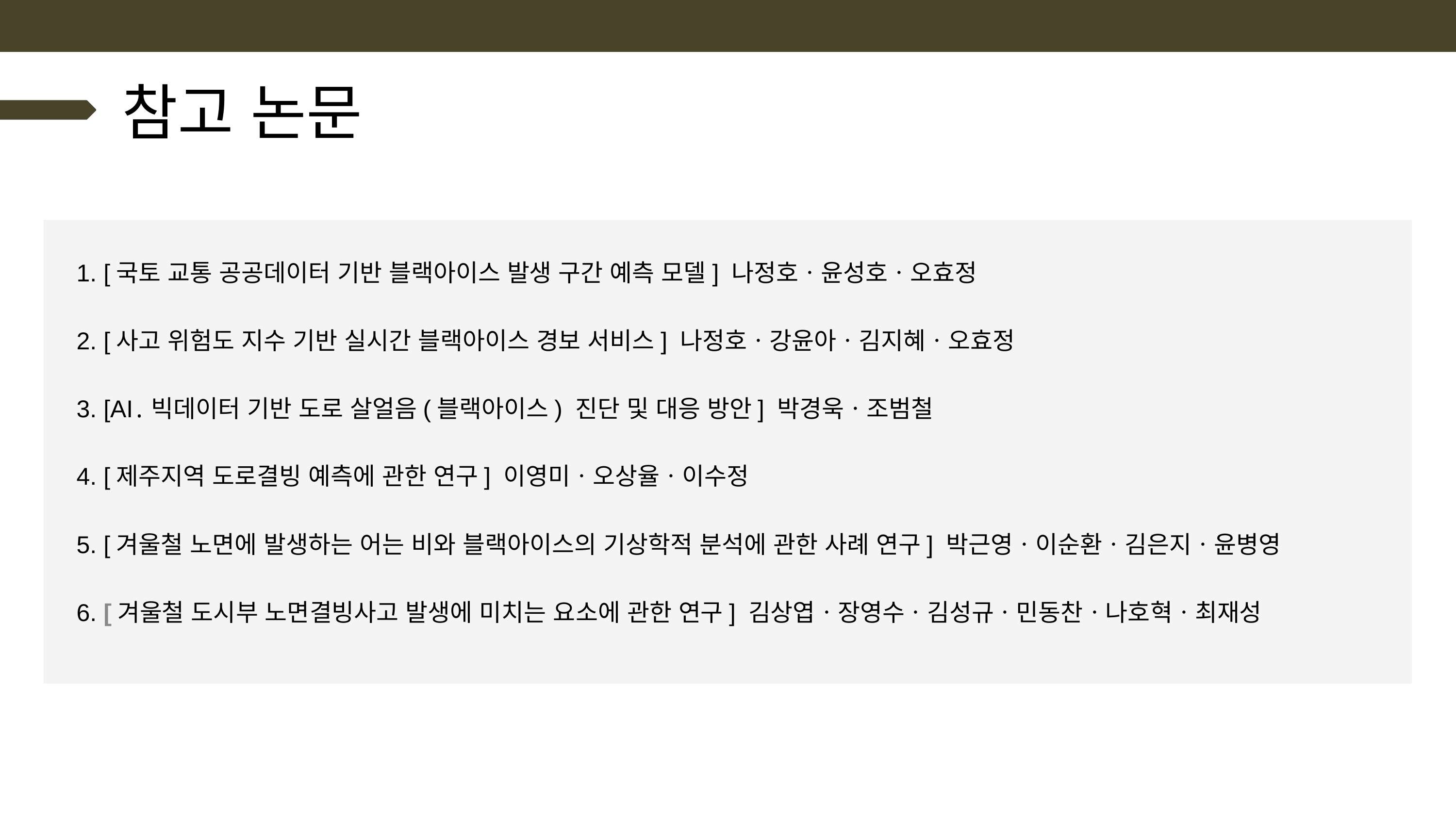

참고 논문

1. [국토 교통 공공데이터 기반 블랙아이스 발생 구간 예측 모델] 나정호ㆍ윤성호ㆍ오효정

2. [사고 위험도 지수 기반 실시간 블랙아이스 경보 서비스] 나정호ㆍ강윤아ㆍ김지혜ㆍ오효정

3. [AI․빅데이터 기반 도로 살얼음(블랙아이스) 진단 및 대응 방안] 박경욱ㆍ조범철

4. [제주지역 도로결빙 예측에 관한 연구] 이영미ㆍ오상율ㆍ이수정

5. [겨울철 노면에 발생하는 어는 비와 블랙아이스의 기상학적 분석에 관한 사례 연구] 박근영ㆍ이순환ㆍ김은지ㆍ윤병영

6. [겨울철 도시부 노면결빙사고 발생에 미치는 요소에 관한 연구] 김상엽ㆍ장영수ㆍ김성규ㆍ민동찬ㆍ나호혁ㆍ최재성